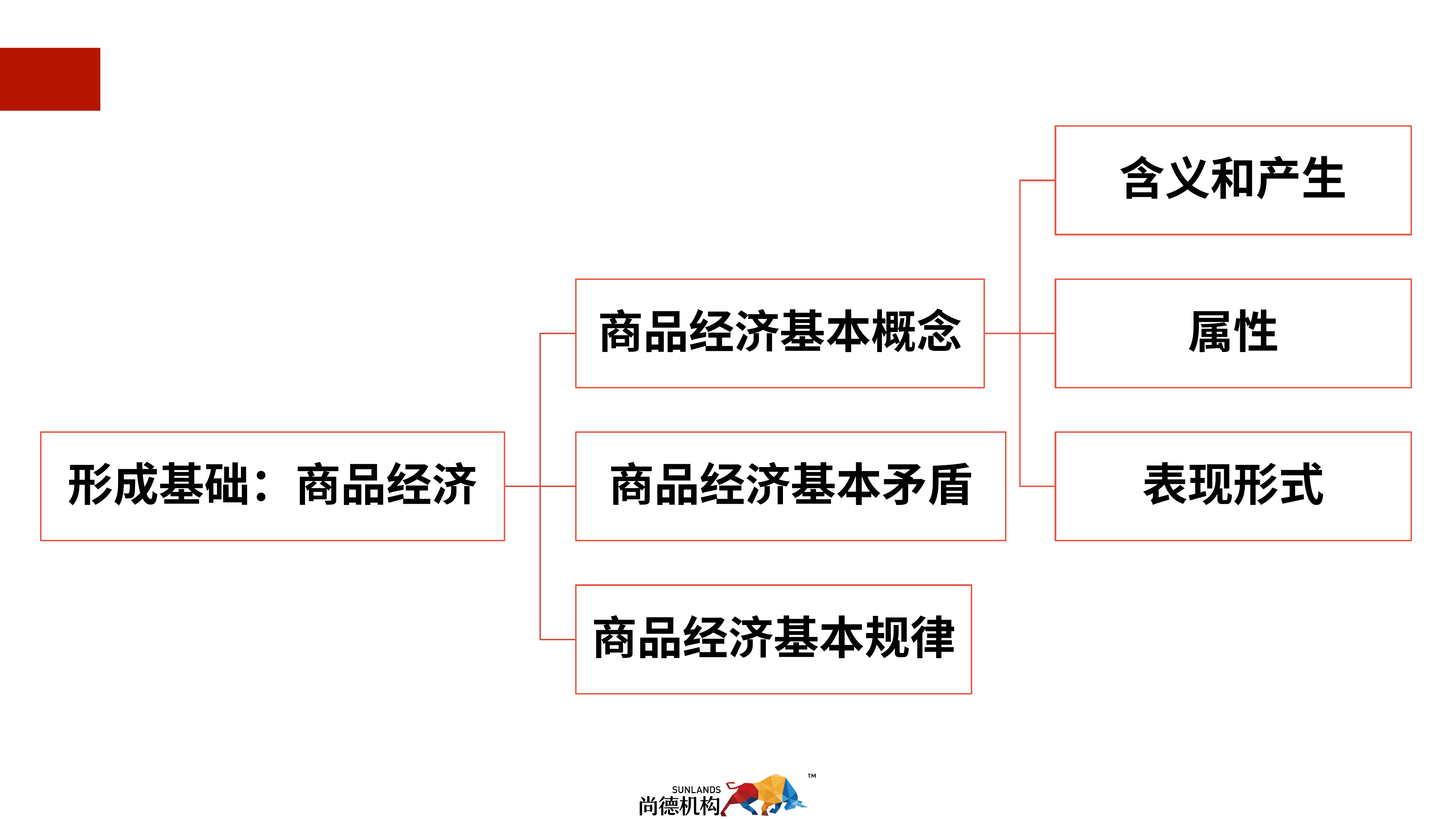

形成基础：商品经济
商品经济基本概念
含义和产生
属性
表现形式
商品经济基本矛盾
商品经济基本规律